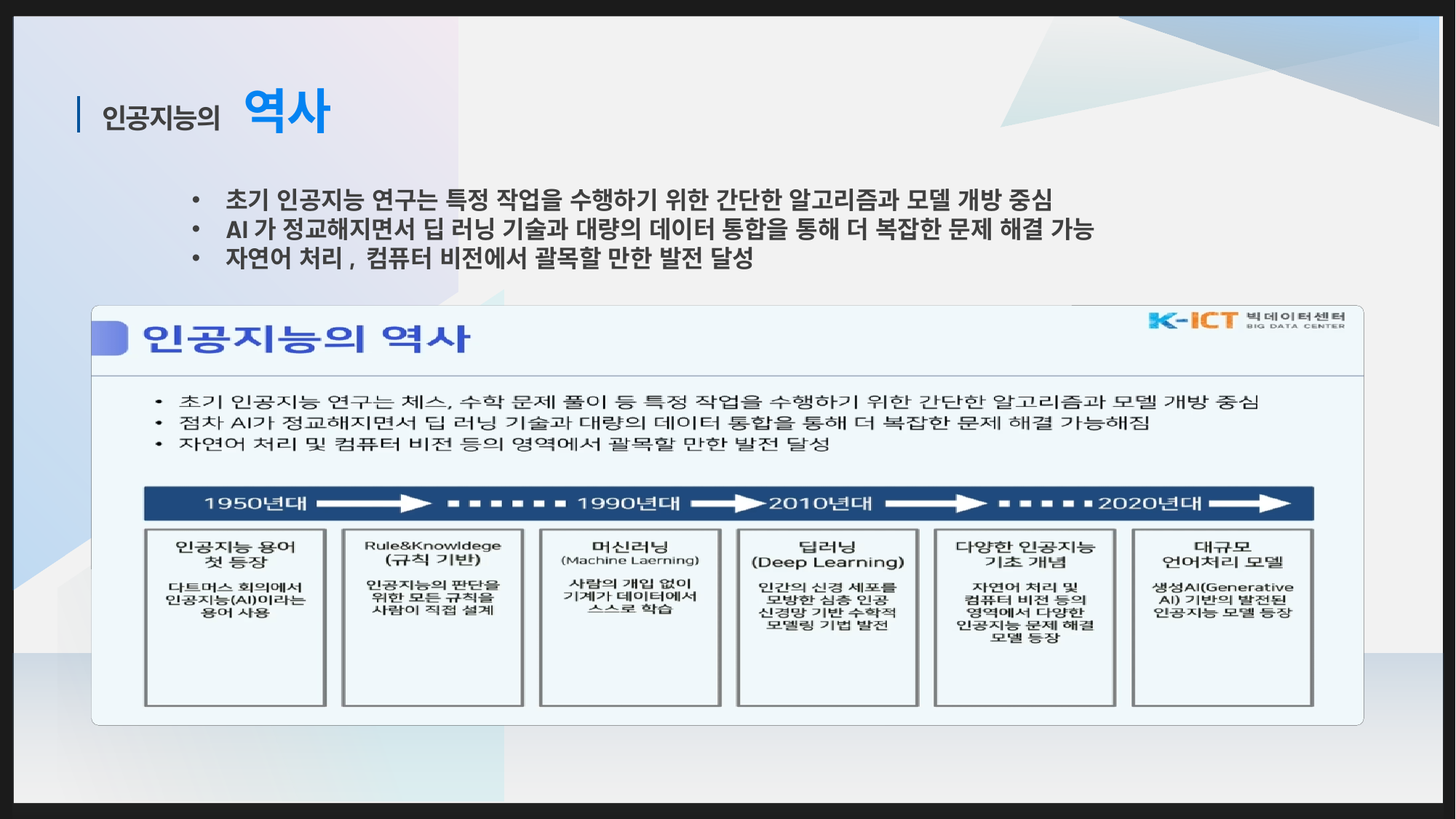

# 인공지능의
역사
초기 인공지능 연구는 특정 작업을 수행하기 위한 간단한 알고리즘과 모델 개방 중심
AI가 정교해지면서 딥 러닝 기술과 대량의 데이터 통합을 통해 더 복잡한 문제 해결 가능
자연어 처리, 컴퓨터 비전에서 괄목할 만한 발전 달성